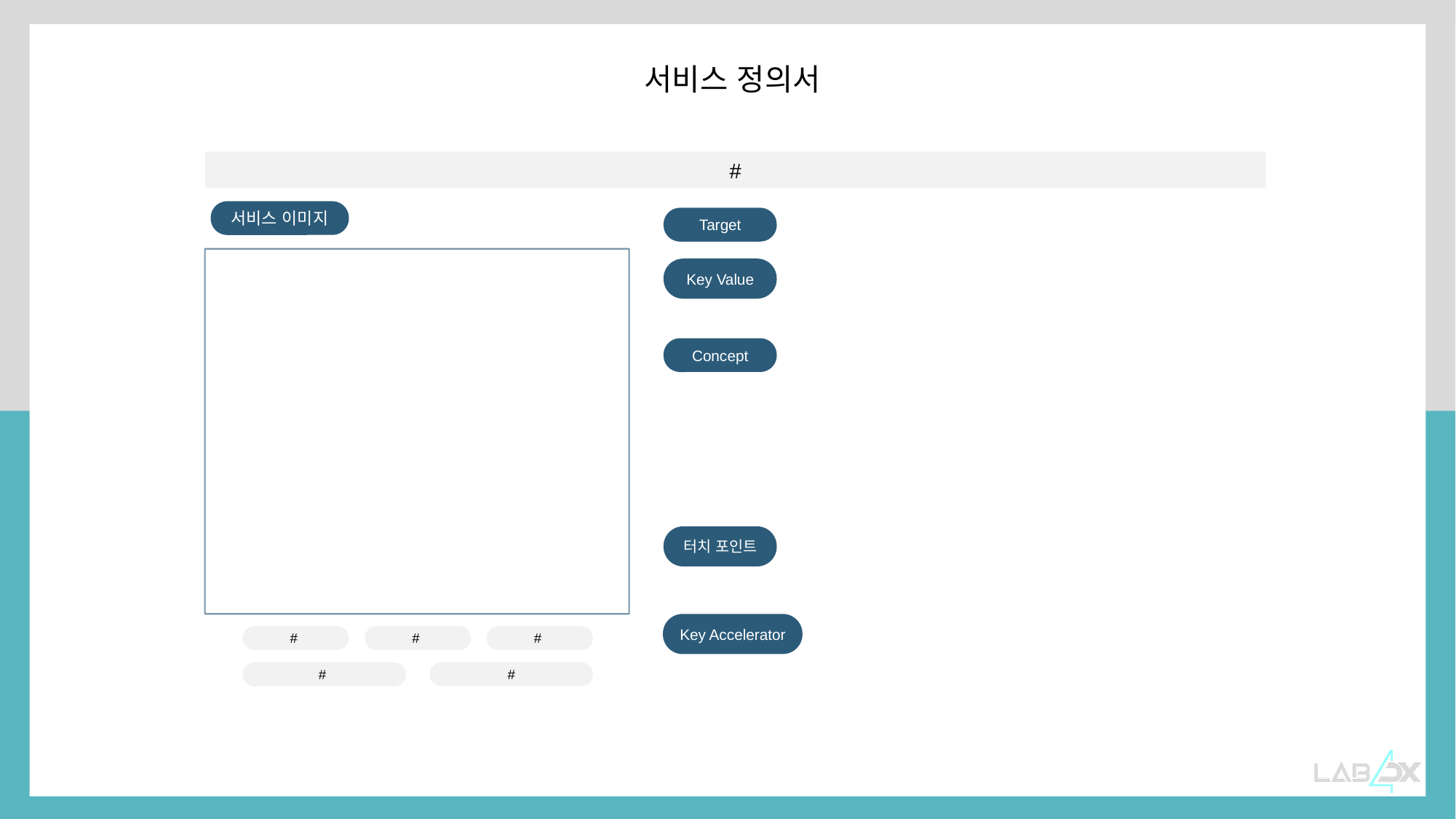

서비스 정의서
#

서비스 이미지
Target

Key Value
Concept
터치 포인트
Key Accelerator
#
#
#
#
#